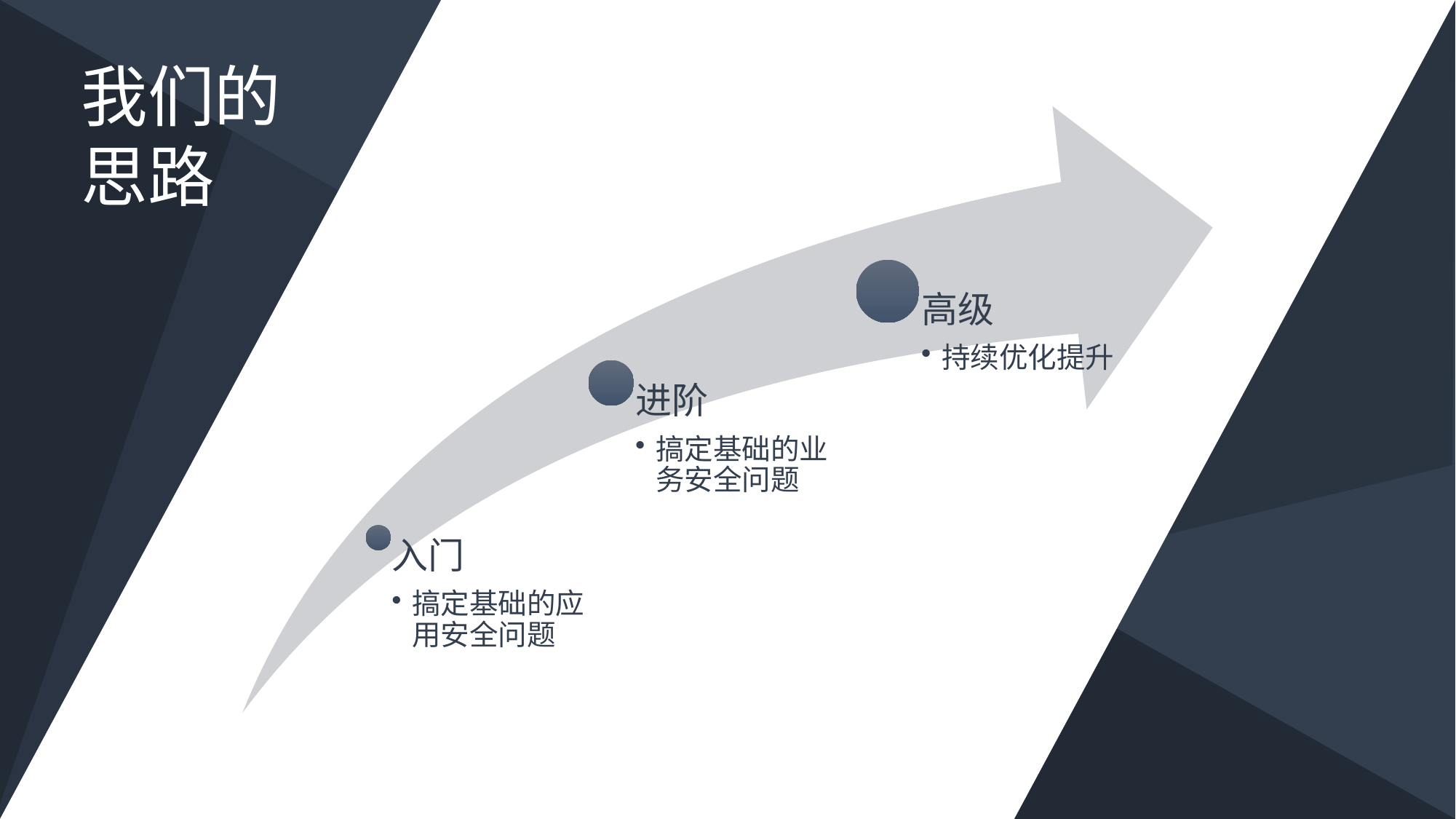

我们的思路
入门
搞定基础的应用安全问题
进阶
搞定基础的业务安全问题
高级
持续优化提升